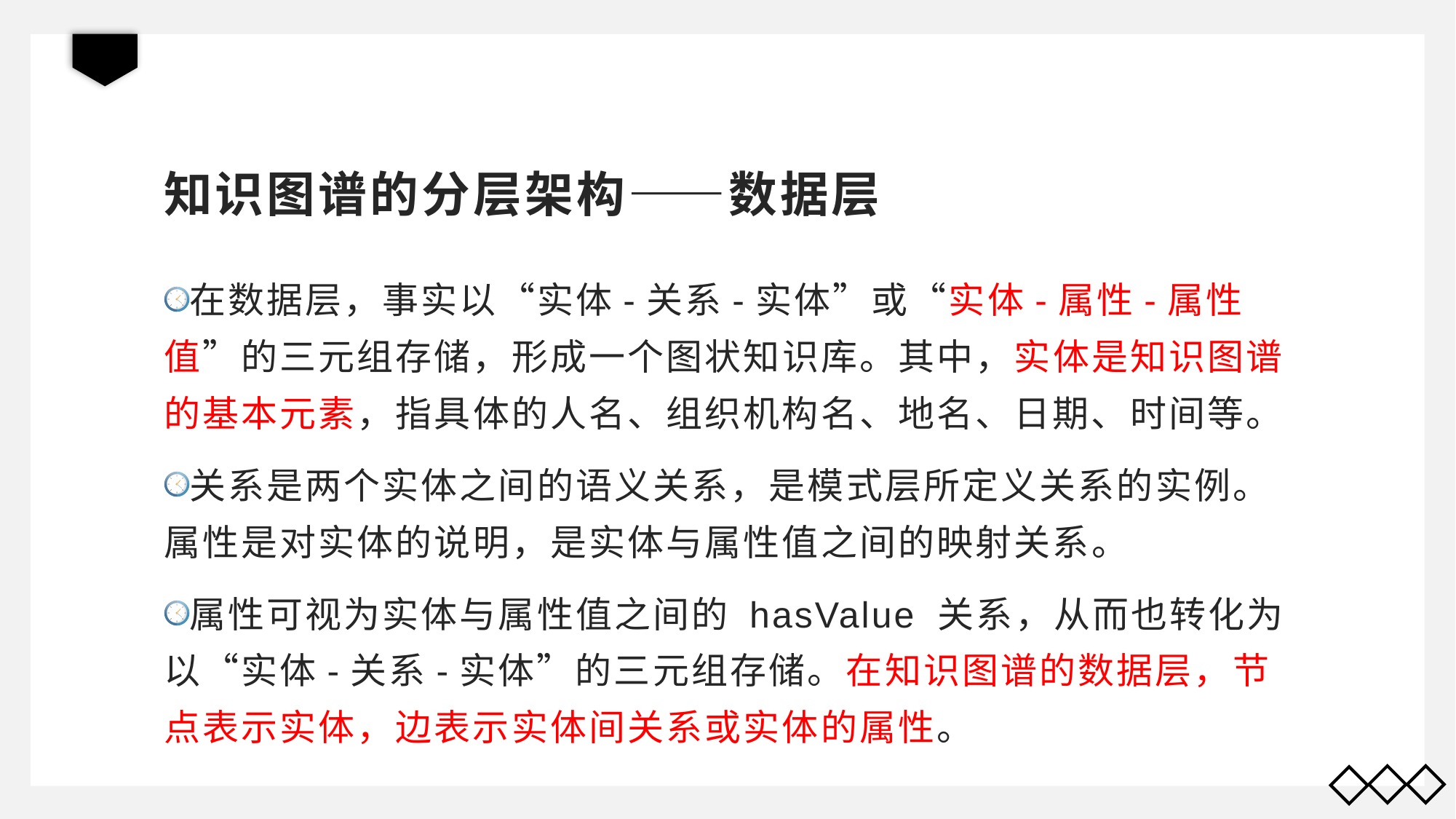

# 知识图谱的分层架构——数据层
在数据层，事实以“实体-关系-实体”或“实体-属性-属性值”的三元组存储，形成一个图状知识库。其中，实体是知识图谱的基本元素，指具体的人名、组织机构名、地名、日期、时间等。
关系是两个实体之间的语义关系，是模式层所定义关系的实例。属性是对实体的说明，是实体与属性值之间的映射关系。
属性可视为实体与属性值之间的 hasValue 关系，从而也转化为以“实体-关系-实体”的三元组存储。在知识图谱的数据层，节点表示实体，边表示实体间关系或实体的属性。